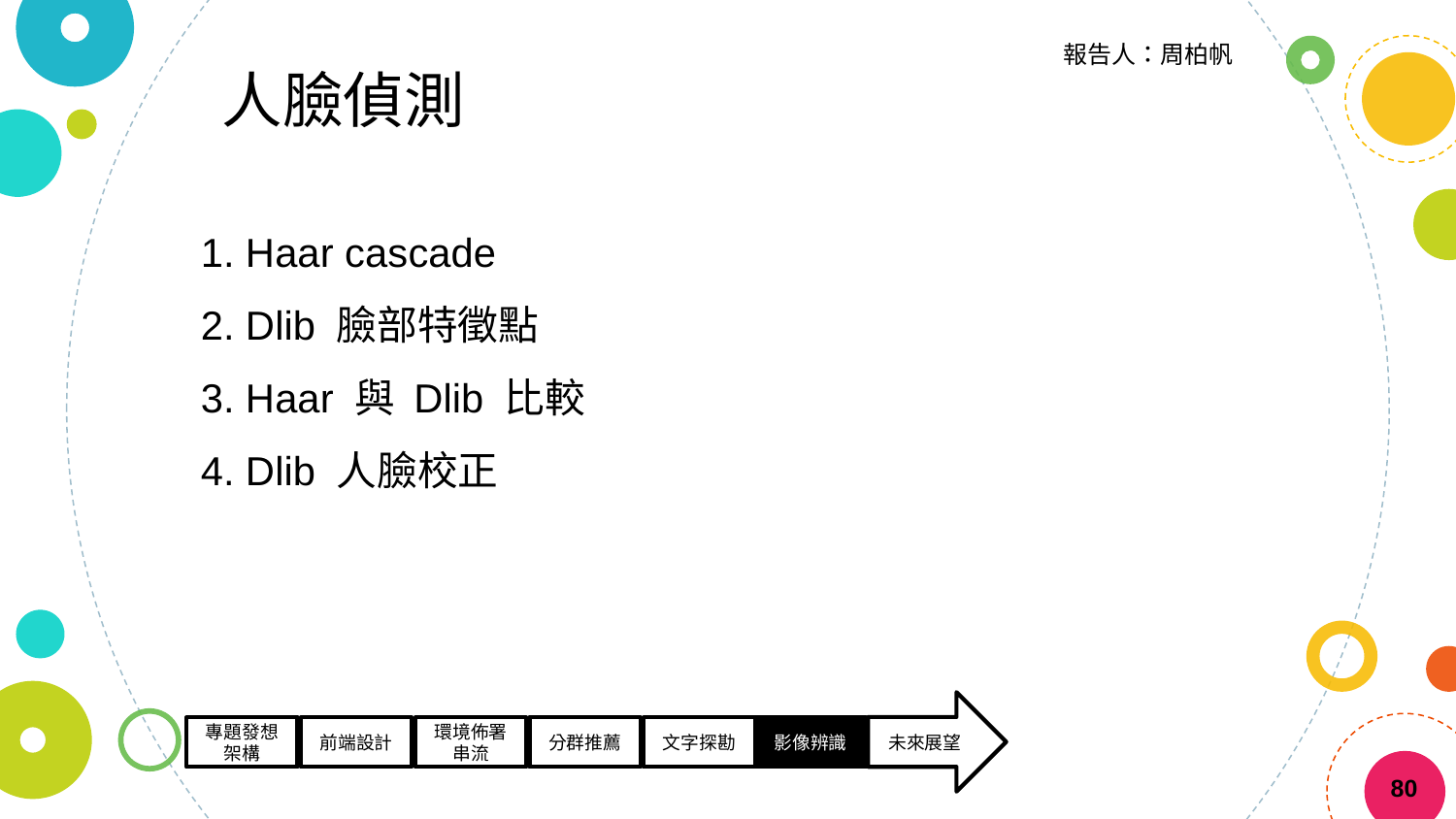

報告人：周柏帆
人臉偵測
1. Haar cascade
2. Dlib 臉部特徵點
3. Haar 與 Dlib 比較
4. Dlib 人臉校正
80